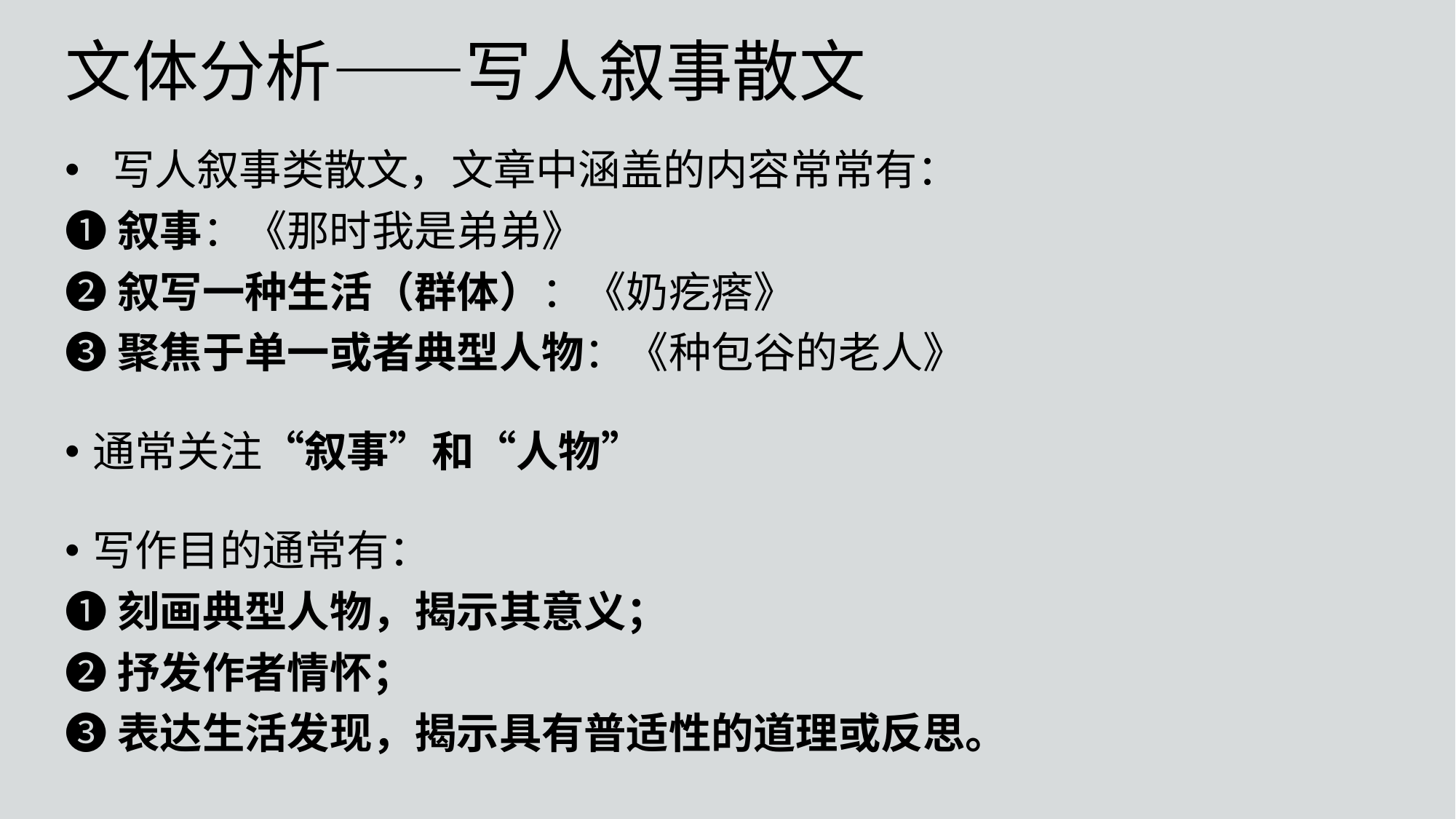

文体分析——写人叙事散文
 写人叙事类散文，文章中涵盖的内容常常有：
❶叙事：《那时我是弟弟》
❷叙写一种生活（群体）：《奶疙瘩》
❸聚焦于单一或者典型人物：《种包谷的老人》

通常关注“叙事”和“人物”

写作目的通常有：
❶刻画典型人物，揭示其意义；
❷抒发作者情怀；
❸表达生活发现，揭示具有普适性的道理或反思。